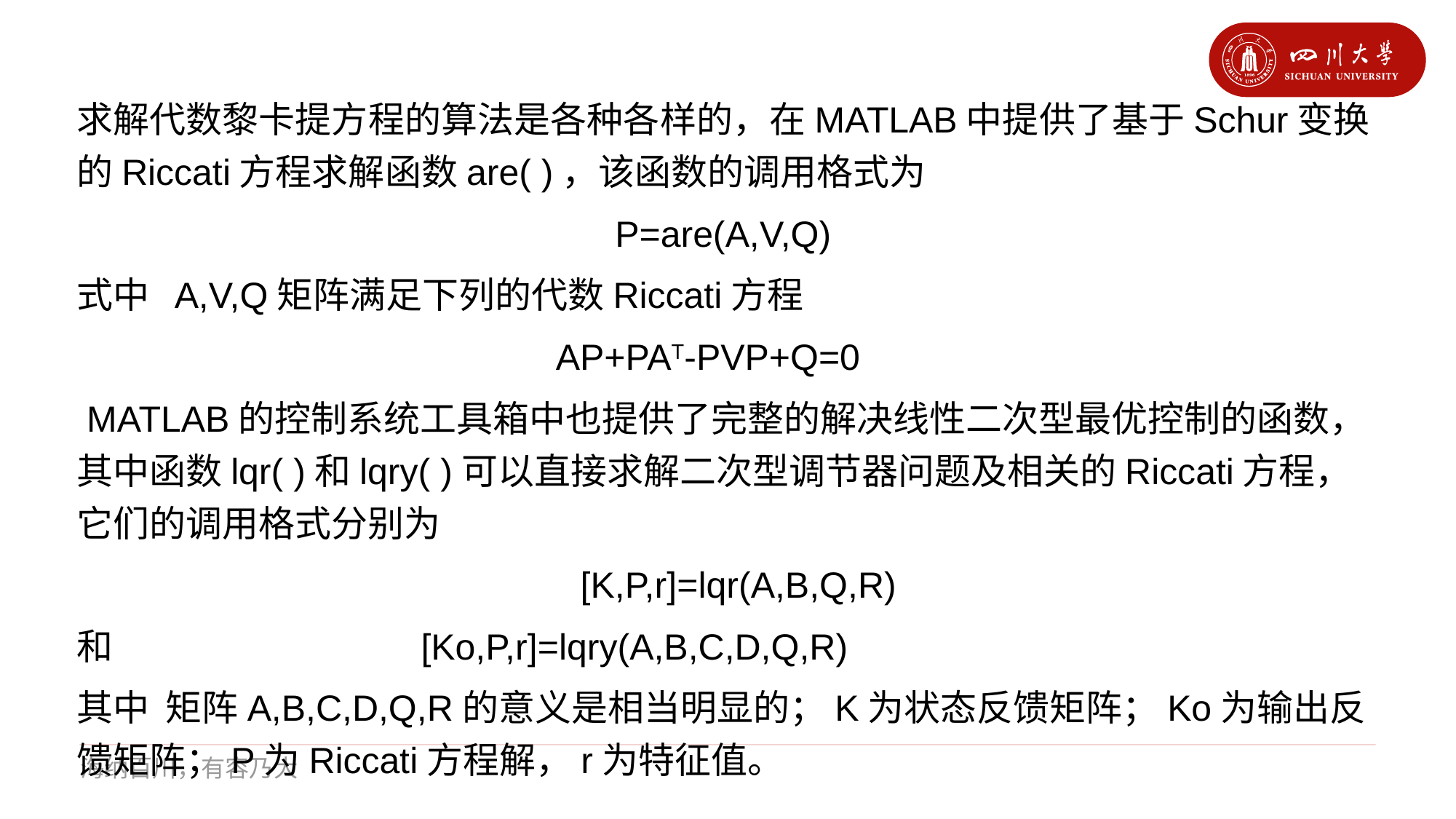

求解代数黎卡提方程的算法是各种各样的，在MATLAB中提供了基于Schur变换的Riccati方程求解函数are( )，该函数的调用格式为
P=are(A,V,Q)
式中  A,V,Q矩阵满足下列的代数Riccati方程
AP+PAT-PVP+Q=0
 MATLAB的控制系统工具箱中也提供了完整的解决线性二次型最优控制的函数，其中函数lqr( )和lqry( )可以直接求解二次型调节器问题及相关的Riccati方程，它们的调用格式分别为
   [K,P,r]=lqr(A,B,Q,R)
和                    		 [Ko,P,r]=lqry(A,B,C,D,Q,R)
其中  矩阵A,B,C,D,Q,R的意义是相当明显的；K为状态反馈矩阵；Ko为输出反馈矩阵；P为Riccati方程解，r为特征值。